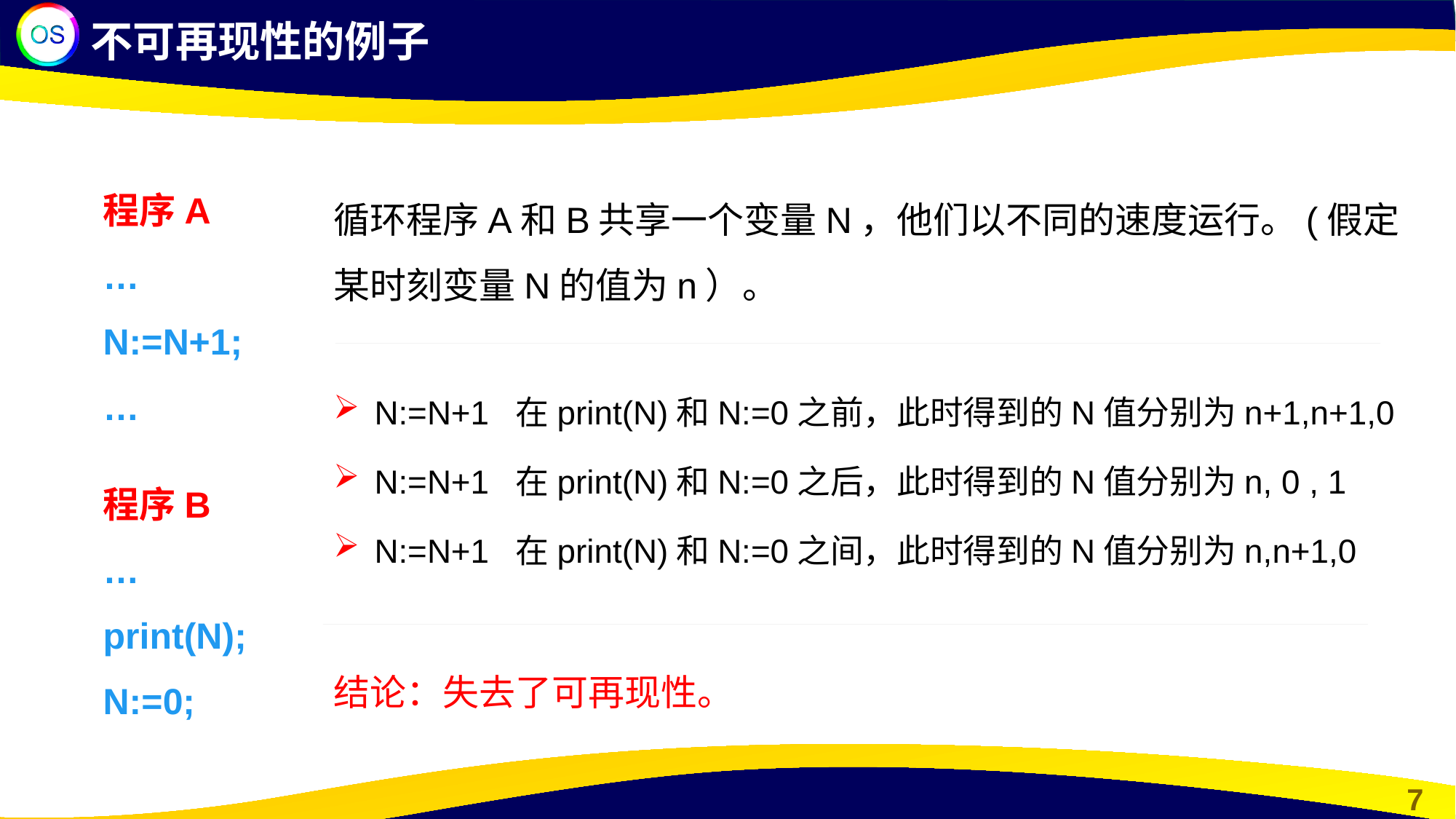

不可再现性的例子
程序A
…
N:=N+1;
…
循环程序A和B共享一个变量N，他们以不同的速度运行。(假定某时刻变量N的值为n）。

N:=N+1  在print(N)和N:=0之前，此时得到的N值分别为n+1,n+1,0
N:=N+1  在print(N)和N:=0之后，此时得到的N值分别为n, 0 , 1
N:=N+1  在print(N)和N:=0之间，此时得到的N值分别为n,n+1,0

结论：失去了可再现性。
程序B
…
print(N);
N:=0;